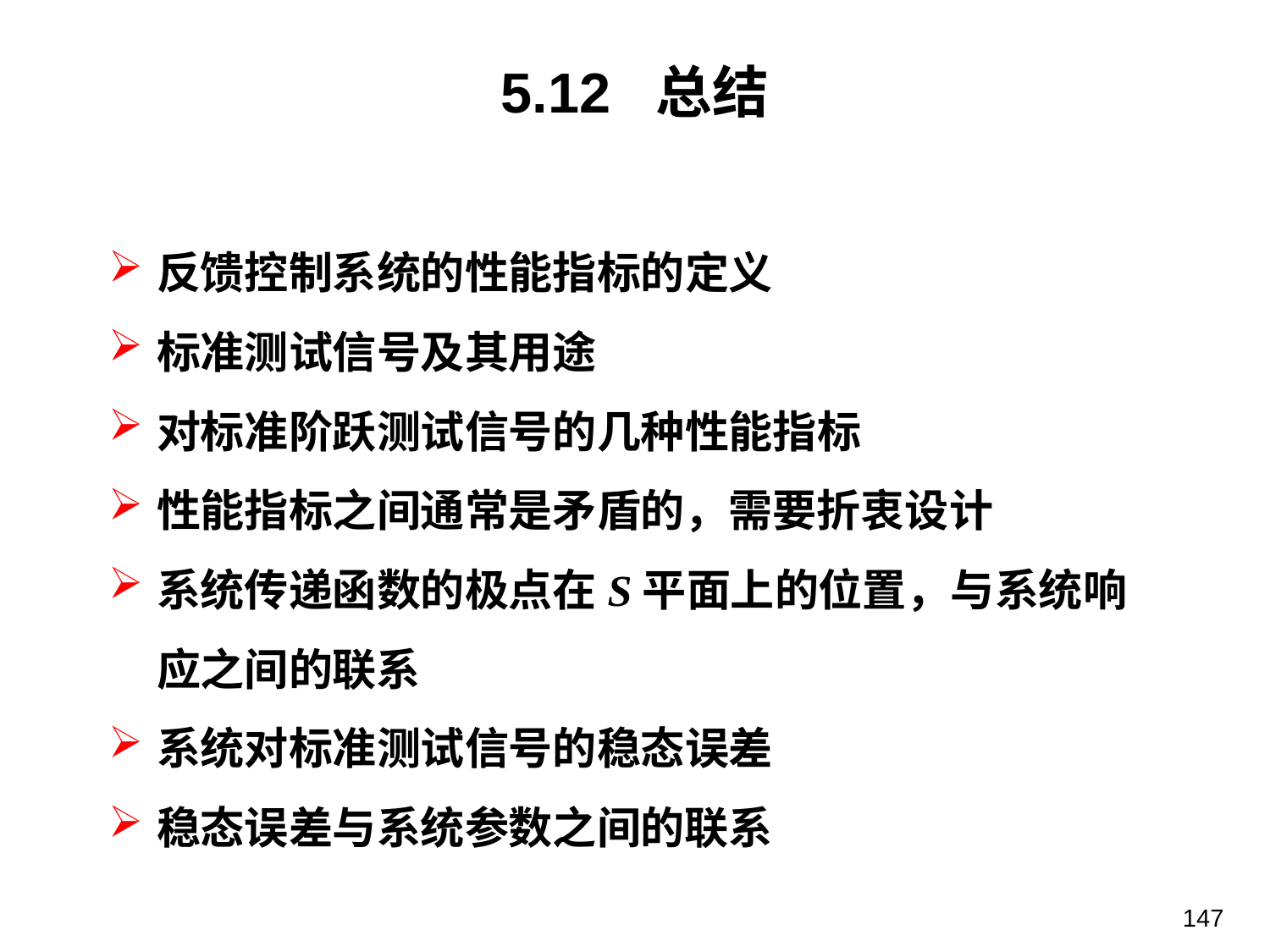

5.12  总结
反馈控制系统的性能指标的定义
标准测试信号及其用途
对标准阶跃测试信号的几种性能指标
性能指标之间通常是矛盾的，需要折衷设计
系统传递函数的极点在S平面上的位置，与系统响应之间的联系
系统对标准测试信号的稳态误差
稳态误差与系统参数之间的联系
147